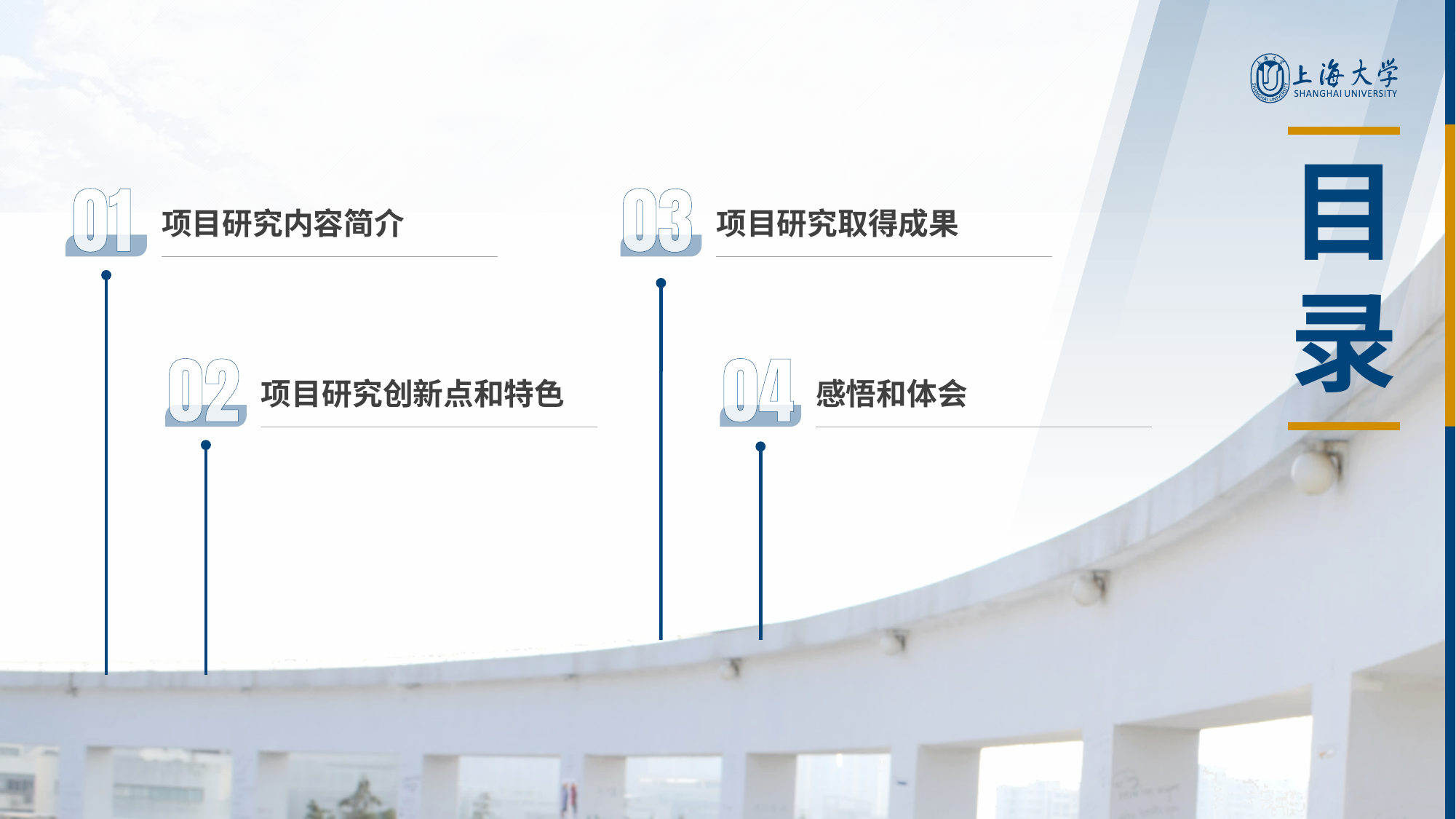

右键单击左侧缩略图→版式→选择【目录3-1】
# 目录
01
03
项目研究内容简介
项目研究取得成果
02
04
项目研究创新点和特色
感悟和体会